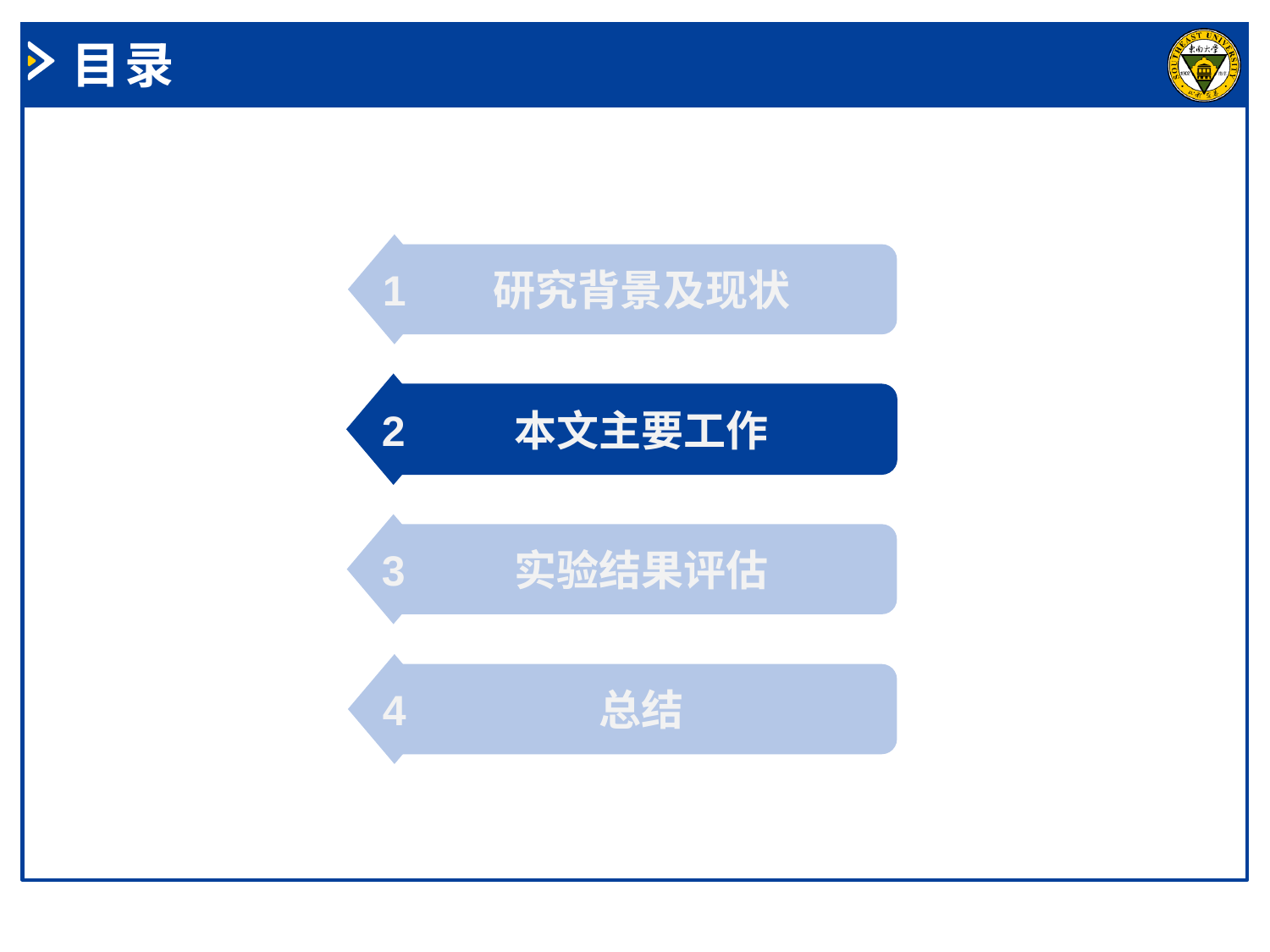

目录
1
研究背景及现状
2
本文主要工作
3
实验结果评估
4
总结
9